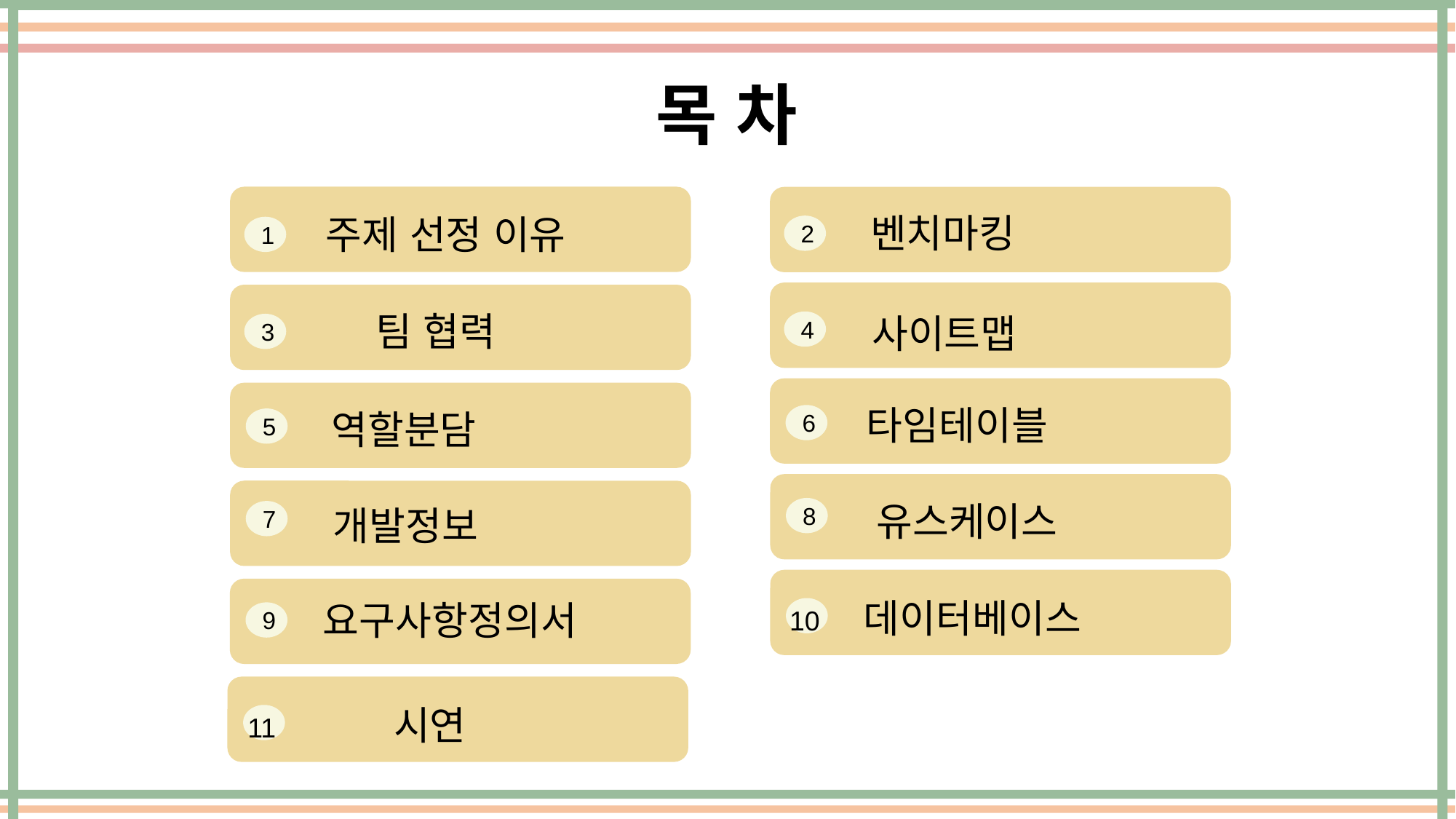

목 차

벤치마킹
주제 선정 이유
2
1

팀 협력
사이트맵
4
3

타임테이블
역할분담
6
5

유스케이스
개발정보
8
7

데이터베이스
요구사항정의서

10
9

시연

11